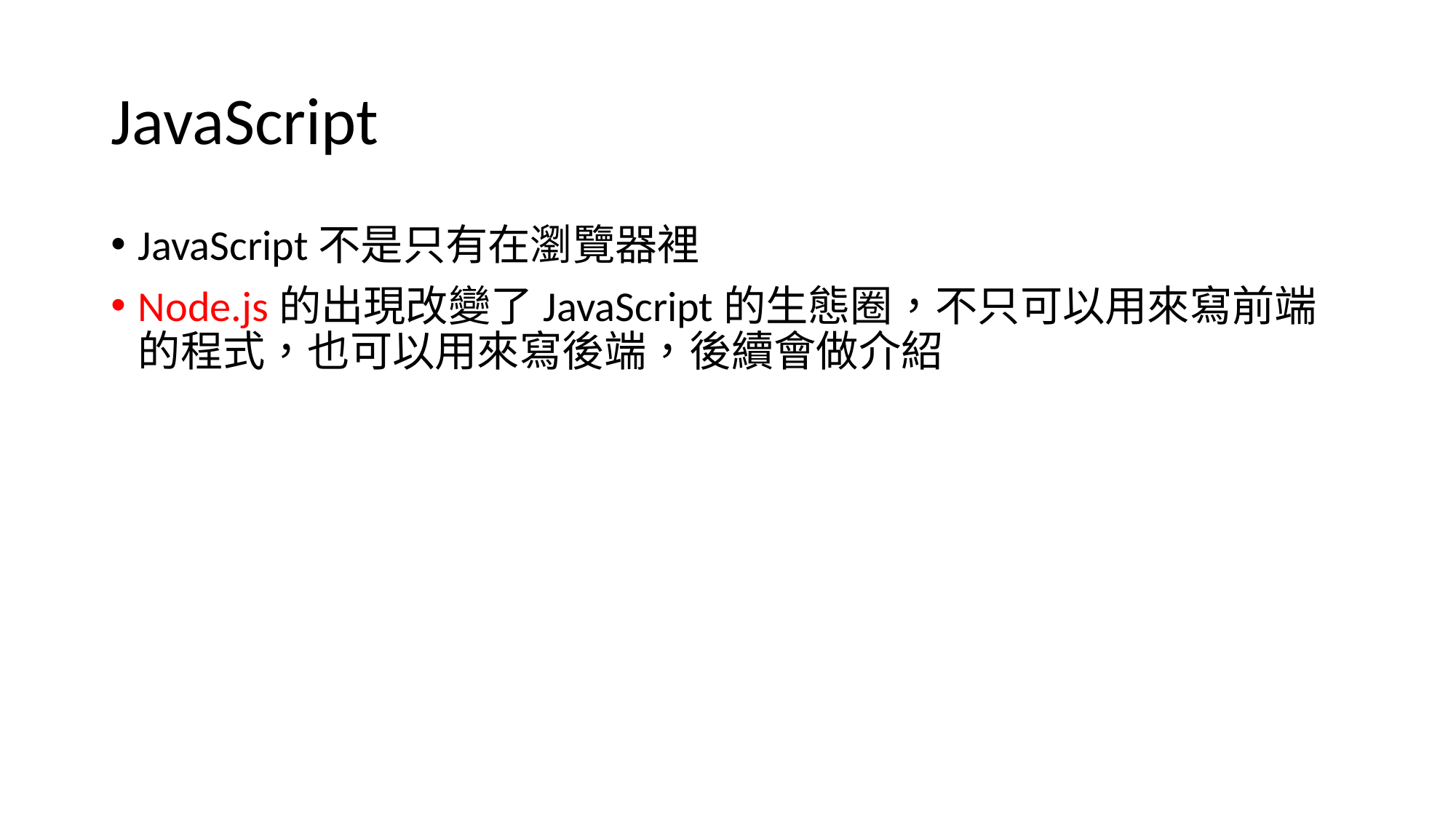

# JavaScript
JavaScript不是只有在瀏覽器裡
Node.js的出現改變了JavaScript的生態圈，不只可以用來寫前端的程式，也可以用來寫後端，後續會做介紹